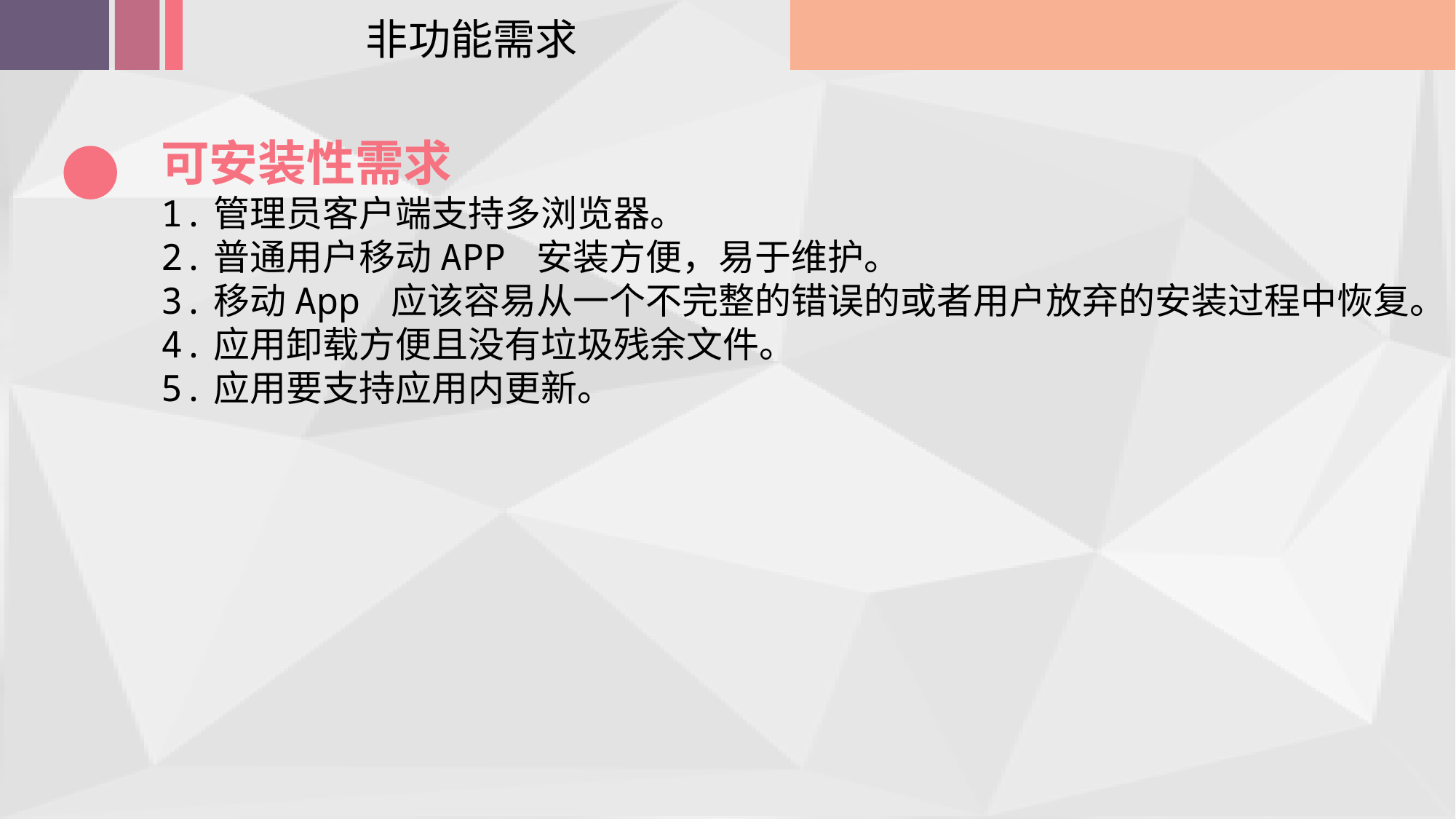

非功能需求
可安装性需求
1.管理员客户端支持多浏览器。
2.普通用户移动APP 安装方便，易于维护。
3.移动App 应该容易从一个不完整的错误的或者用户放弃的安装过程中恢复。
4.应用卸载方便且没有垃圾残余文件。
5.应用要支持应用内更新。